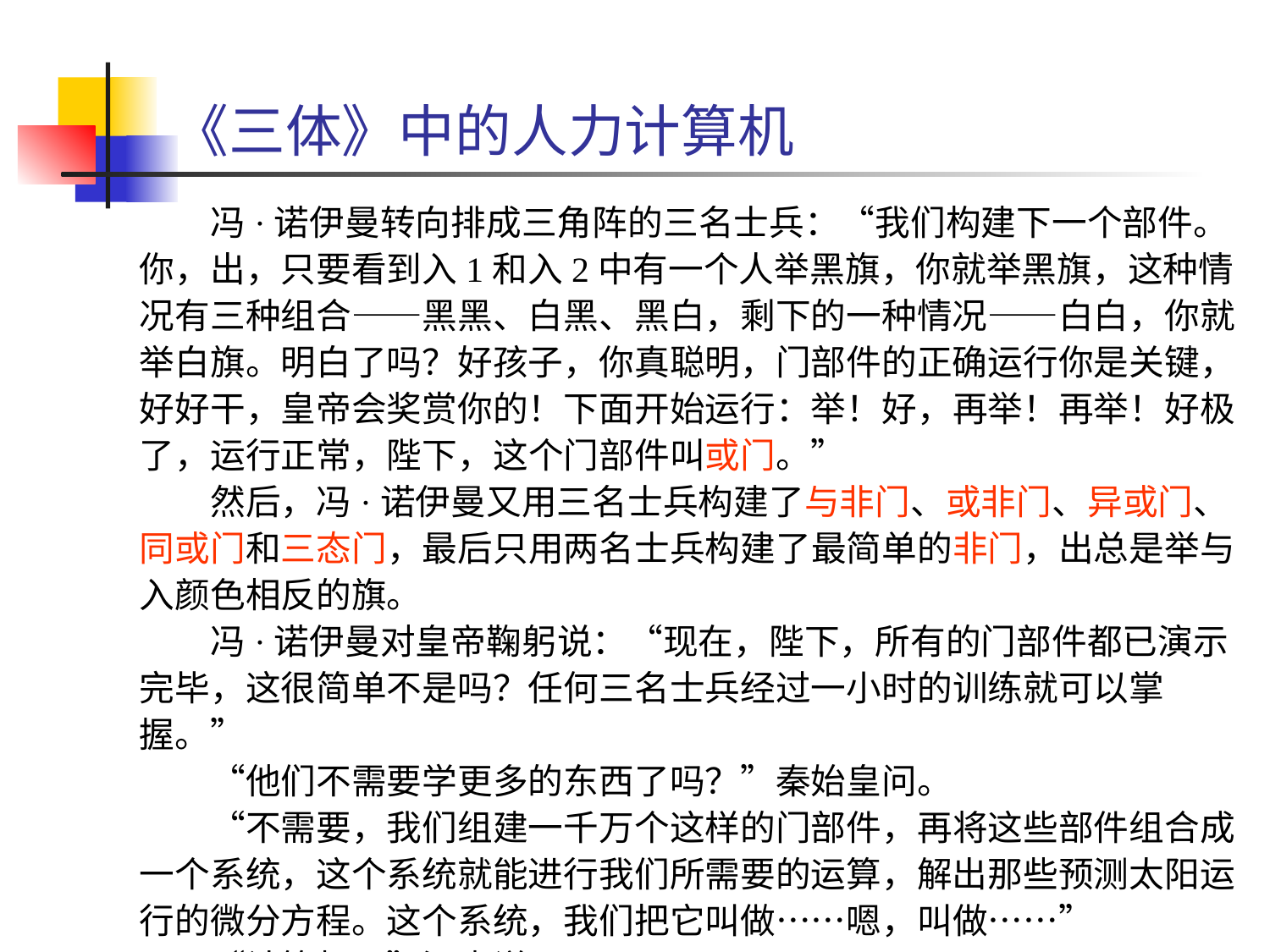

《三体》中的人力计算机
　　冯·诺伊曼转向排成三角阵的三名士兵：“我们构建下一个部件。你，出，只要看到入1和入2中有一个人举黑旗，你就举黑旗，这种情况有三种组合——黑黑、白黑、黑白，剩下的一种情况——白白，你就举白旗。明白了吗？好孩子，你真聪明，门部件的正确运行你是关键，好好干，皇帝会奖赏你的！下面开始运行：举！好，再举！再举！好极了，运行正常，陛下，这个门部件叫或门。”
　　然后，冯·诺伊曼又用三名士兵构建了与非门、或非门、异或门、同或门和三态门，最后只用两名士兵构建了最简单的非门，出总是举与入颜色相反的旗。
　　冯·诺伊曼对皇帝鞠躬说：“现在，陛下，所有的门部件都已演示完毕，这很简单不是吗？任何三名士兵经过一小时的训练就可以掌握。”
　　“他们不需要学更多的东西了吗？”秦始皇问。
　　“不需要，我们组建一千万个这样的门部件，再将这些部件组合成一个系统，这个系统就能进行我们所需要的运算，解出那些预测太阳运行的微分方程。这个系统，我们把它叫做……嗯，叫做……”
　　“计算机。”汪淼说。